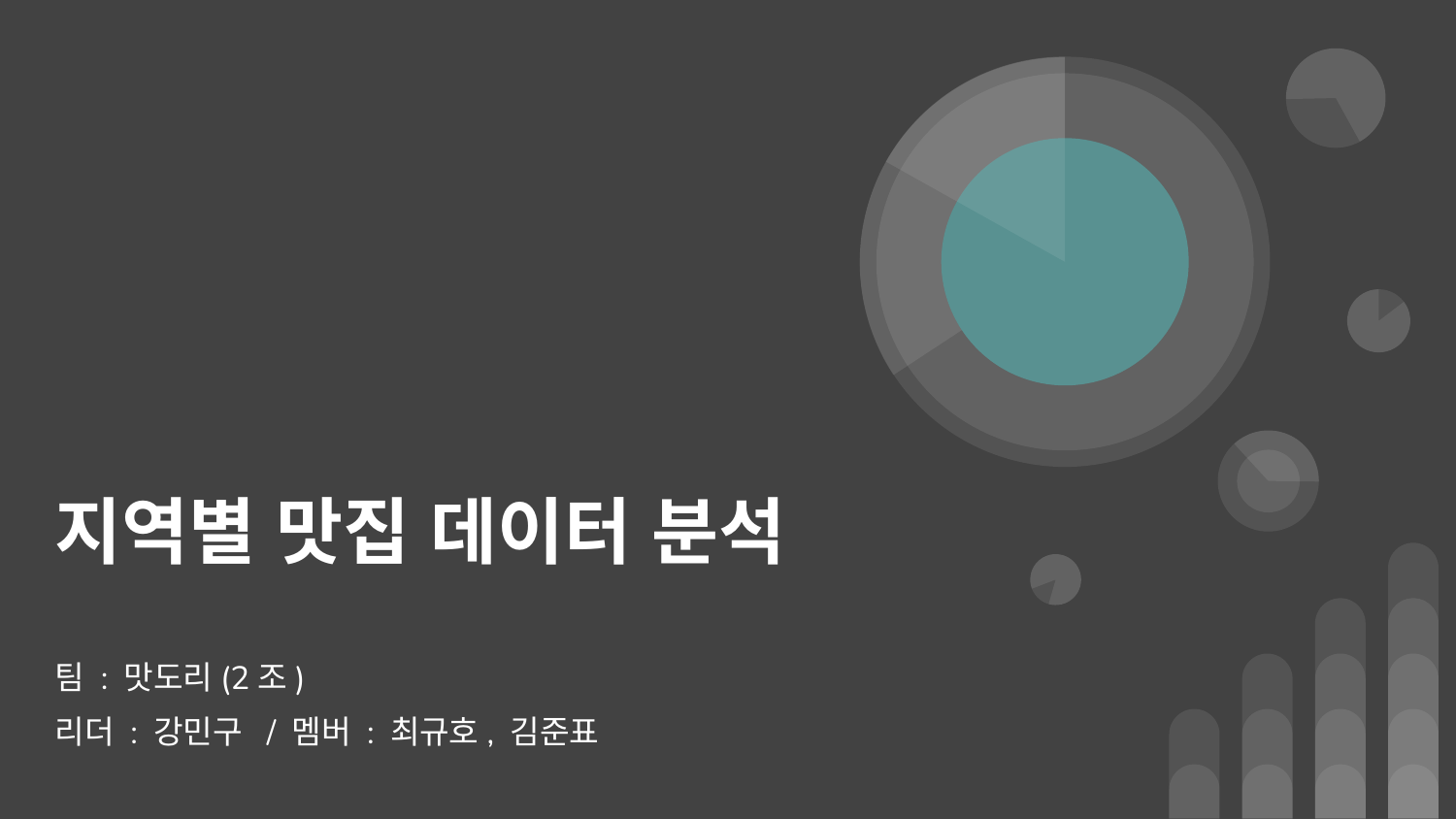

# 지역별 맛집 데이터 분석
팀 : 맛도리(2조)
리더 : 강민구  / 멤버 : 최규호, 김준표